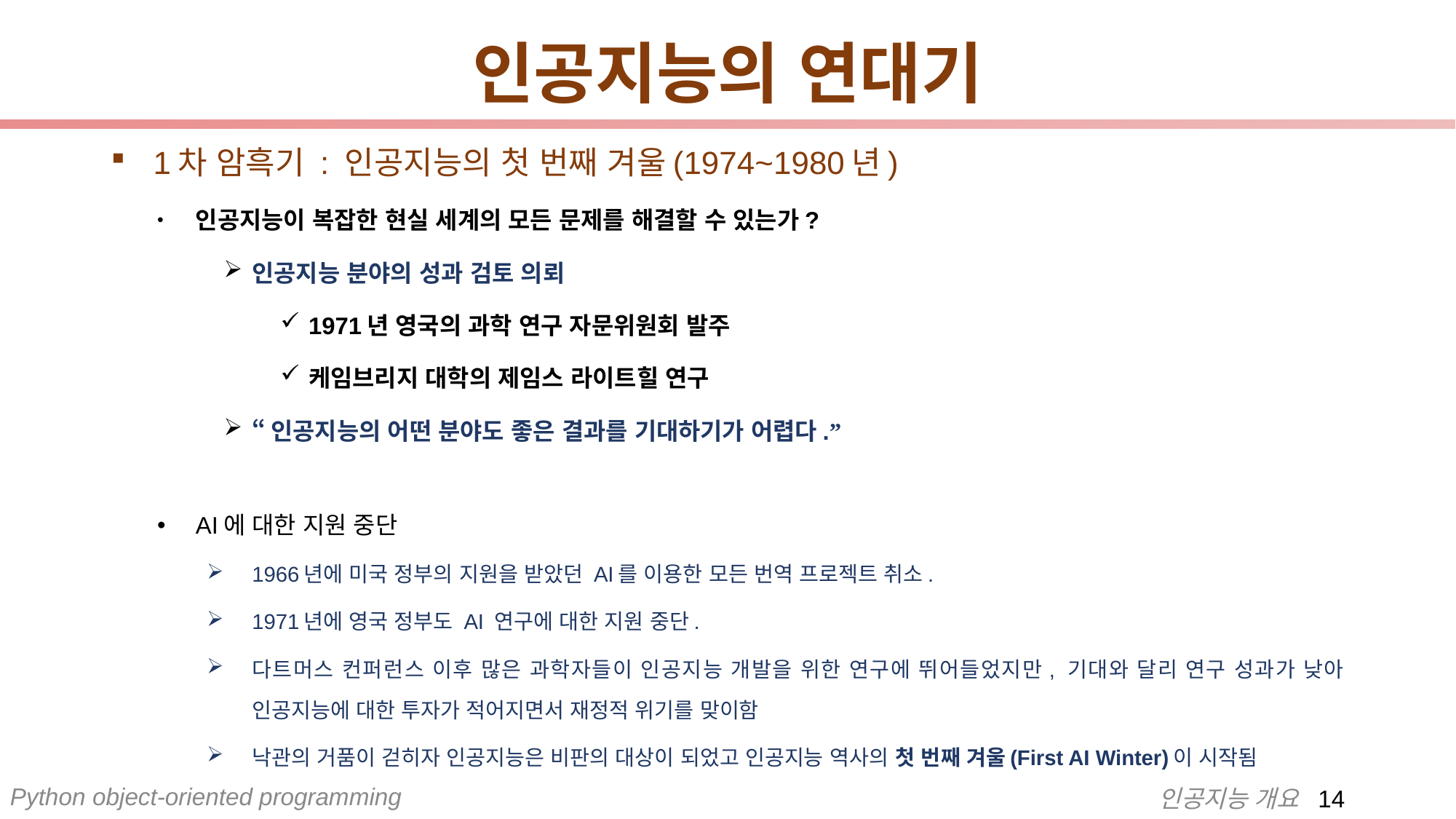

# 인공지능의 연대기
1차 암흑기 : 인공지능의 첫 번째 겨울(1974~1980년)
인공지능이 복잡한 현실 세계의 모든 문제를 해결할 수 있는가?
인공지능 분야의 성과 검토 의뢰
1971년 영국의 과학 연구 자문위원회 발주
케임브리지 대학의 제임스 라이트힐 연구
“인공지능의 어떤 분야도 좋은 결과를 기대하기가 어렵다.”

AI에 대한 지원 중단
1966년에 미국 정부의 지원을 받았던 AI를 이용한 모든 번역 프로젝트 취소.
1971년에 영국 정부도 AI 연구에 대한 지원 중단.
다트머스 컨퍼런스 이후 많은 과학자들이 인공지능 개발을 위한 연구에 뛰어들었지만, 기대와 달리 연구 성과가 낮아 인공지능에 대한 투자가 적어지면서 재정적 위기를 맞이함
낙관의 거품이 걷히자 인공지능은 비판의 대상이 되었고 인공지능 역사의 첫 번째 겨울(First AI Winter)이 시작됨